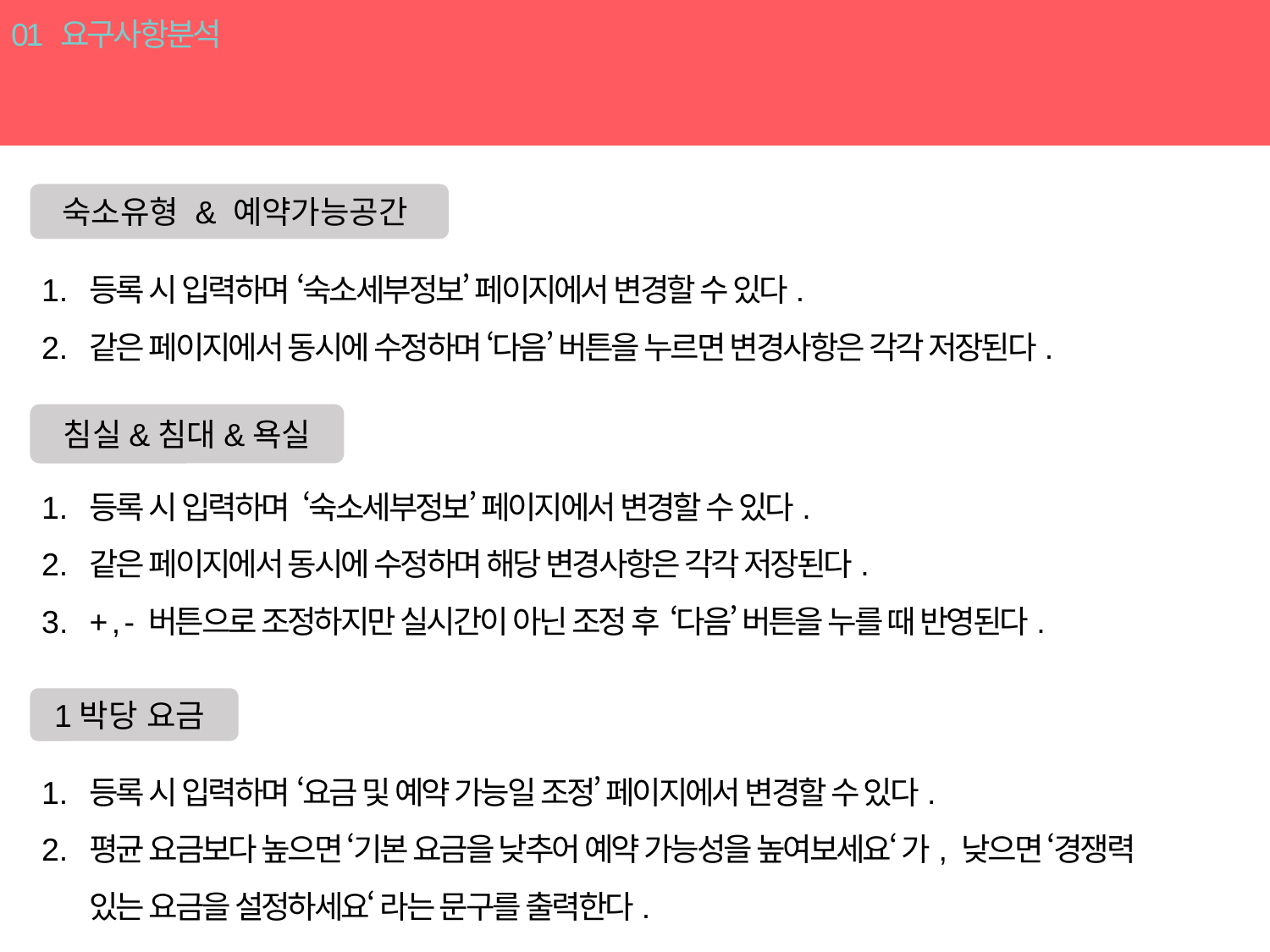

01 요구사항분석
숙소
숙소유형 & 예약가능공간
등록 시 입력하며 ‘숙소세부정보’ 페이지에서 변경할 수 있다.
같은 페이지에서 동시에 수정하며 ‘다음’ 버튼을 누르면 변경사항은 각각 저장된다.
침실&침대&욕실
등록 시 입력하며  ‘숙소세부정보’ 페이지에서 변경할 수 있다.
같은 페이지에서 동시에 수정하며 해당 변경사항은 각각 저장된다.
+ , - 버튼으로 조정하지만 실시간이 아닌 조정 후  ‘다음’ 버튼을 누를 때 반영된다.
1박당 요금
등록 시 입력하며 ‘요금 및 예약 가능일 조정’ 페이지에서 변경할 수 있다.
평균 요금보다 높으면 ‘기본 요금을 낮추어 예약 가능성을 높여보세요‘ 가, 낮으면 ‘경쟁력 있는 요금을 설정하세요‘ 라는 문구를 출력한다.